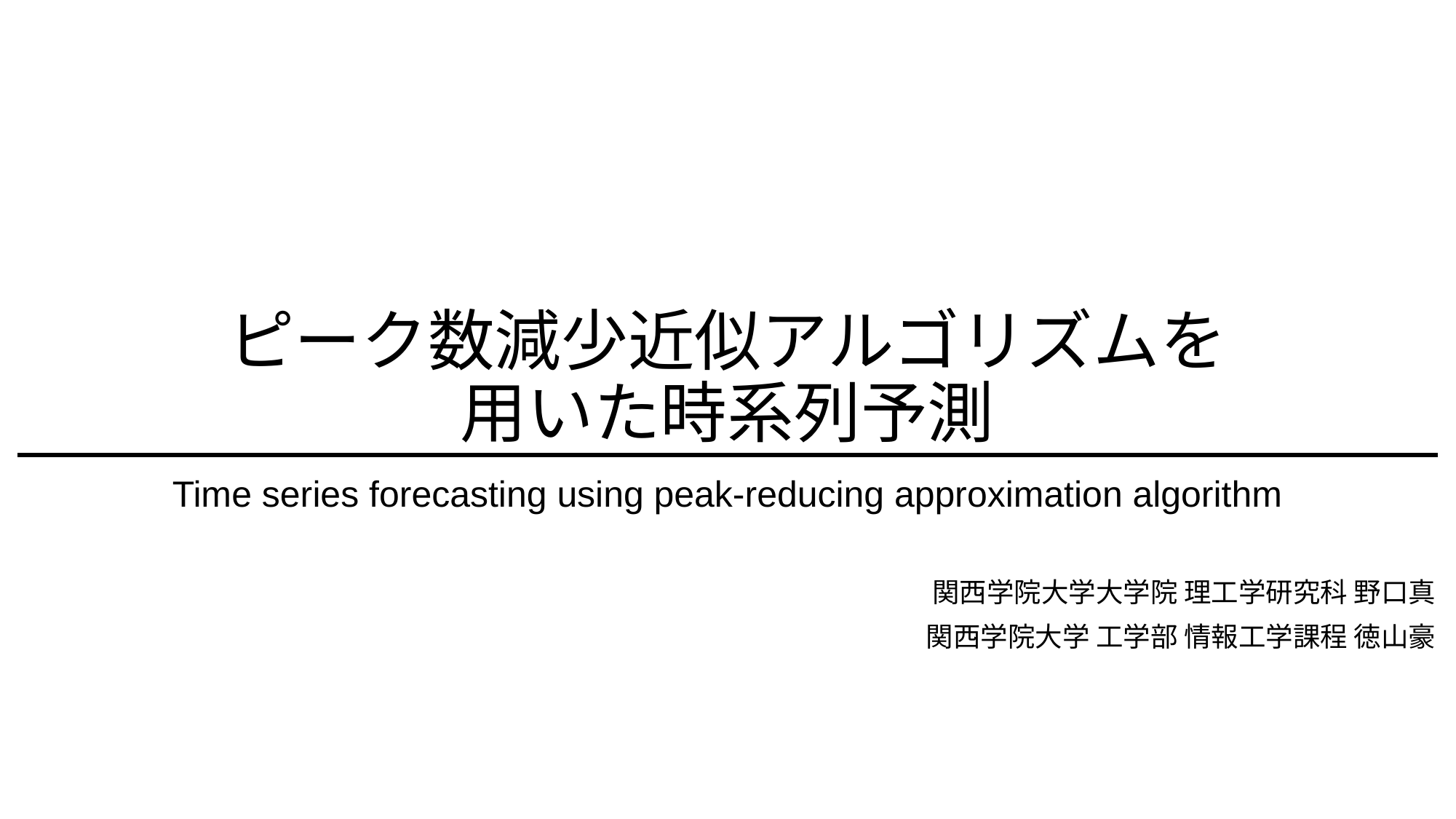

# ピーク数減少近似アルゴリズムを 用いた時系列予測
Time series forecasting using peak-reducing approximation algorithm
関西学院大学大学院 理工学研究科 野口真
関西学院大学 工学部 情報工学課程 徳山豪